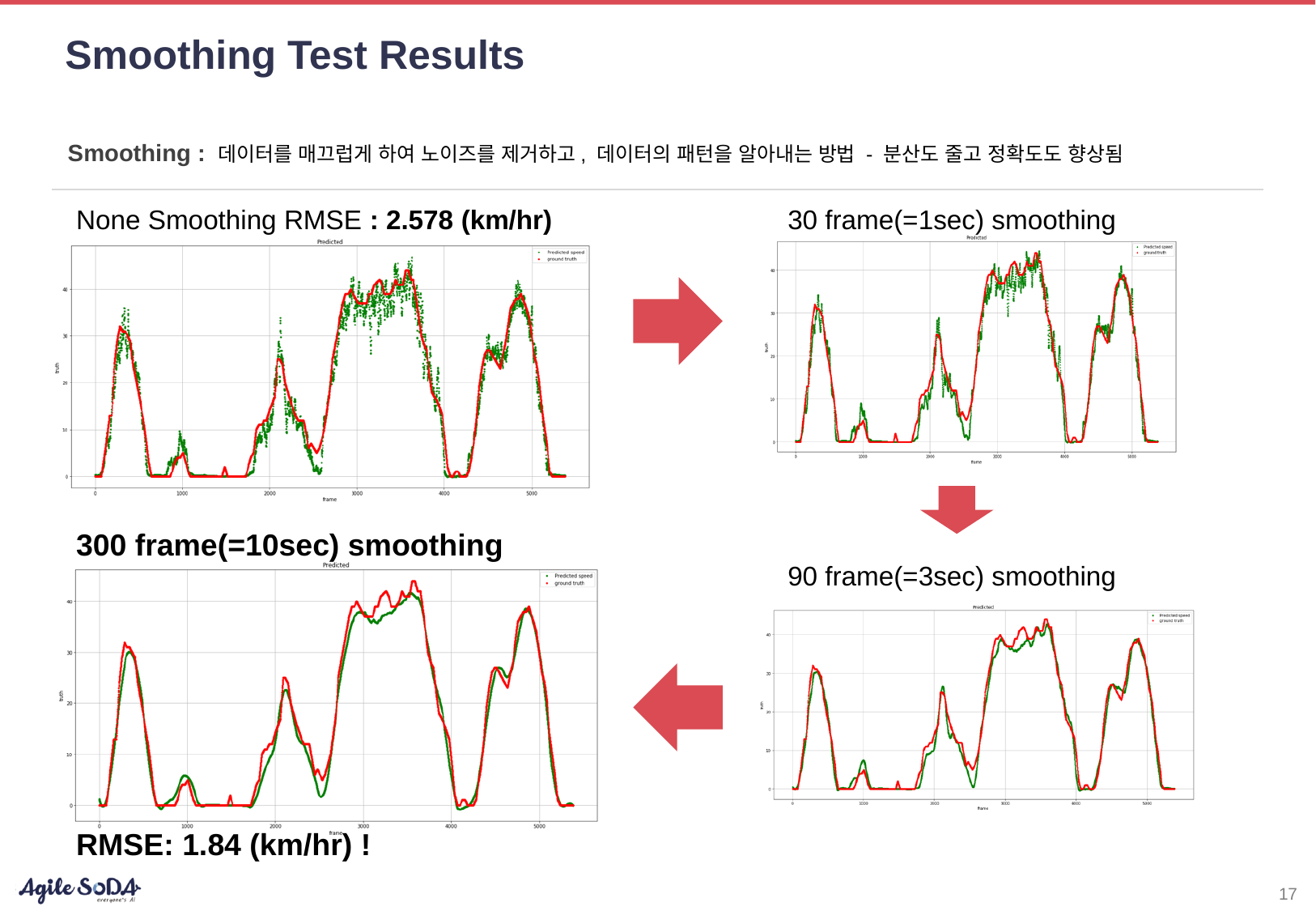

# Smoothing Test Results
Smoothing : 데이터를 매끄럽게 하여 노이즈를 제거하고, 데이터의 패턴을 알아내는 방법 - 분산도 줄고 정확도도 향상됨
None Smoothing RMSE : 2.578 (km/hr)

30 frame(=1sec) smoothing

300 frame(=10sec) smoothing
90 frame(=3sec) smoothing

RMSE: 1.84 (km/hr) !